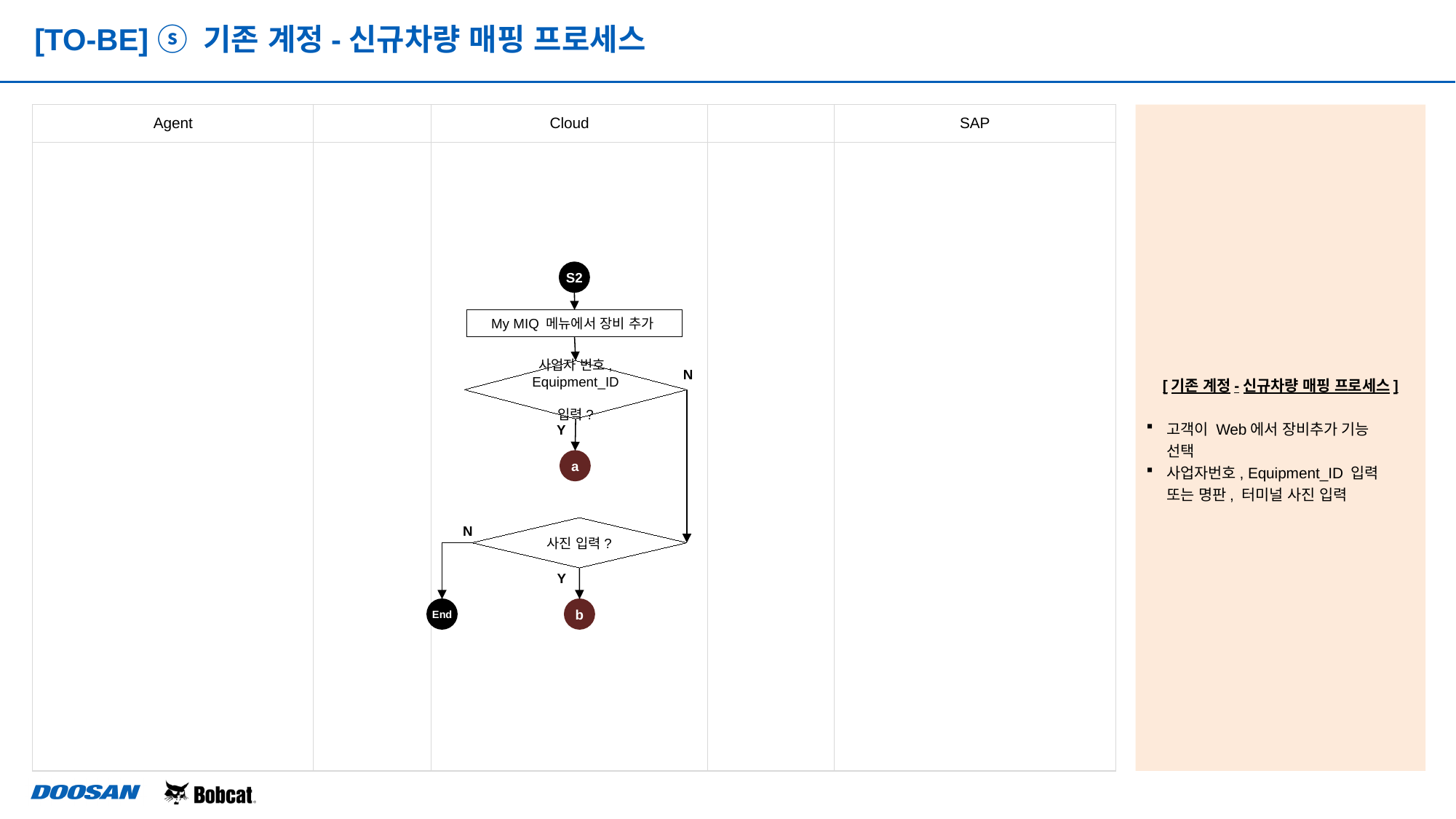

[TO-BE] ⓢ 기존 계정-신규차량 매핑 프로세스
| Agent |  | Cloud |  | SAP |
| --- | --- | --- | --- | --- |
|  |  |  |  |  |
[기존 계정-신규차량 매핑 프로세스]

고객이 Web에서 장비추가 기능
선택
사업자번호, Equipment_ID 입력
또는 명판, 터미널 사진 입력
S2
My MIQ 메뉴에서 장비 추가
사업자 번호, Equipment_ID
입력?
N
Y
a
N
사진 입력?
Y
End
b